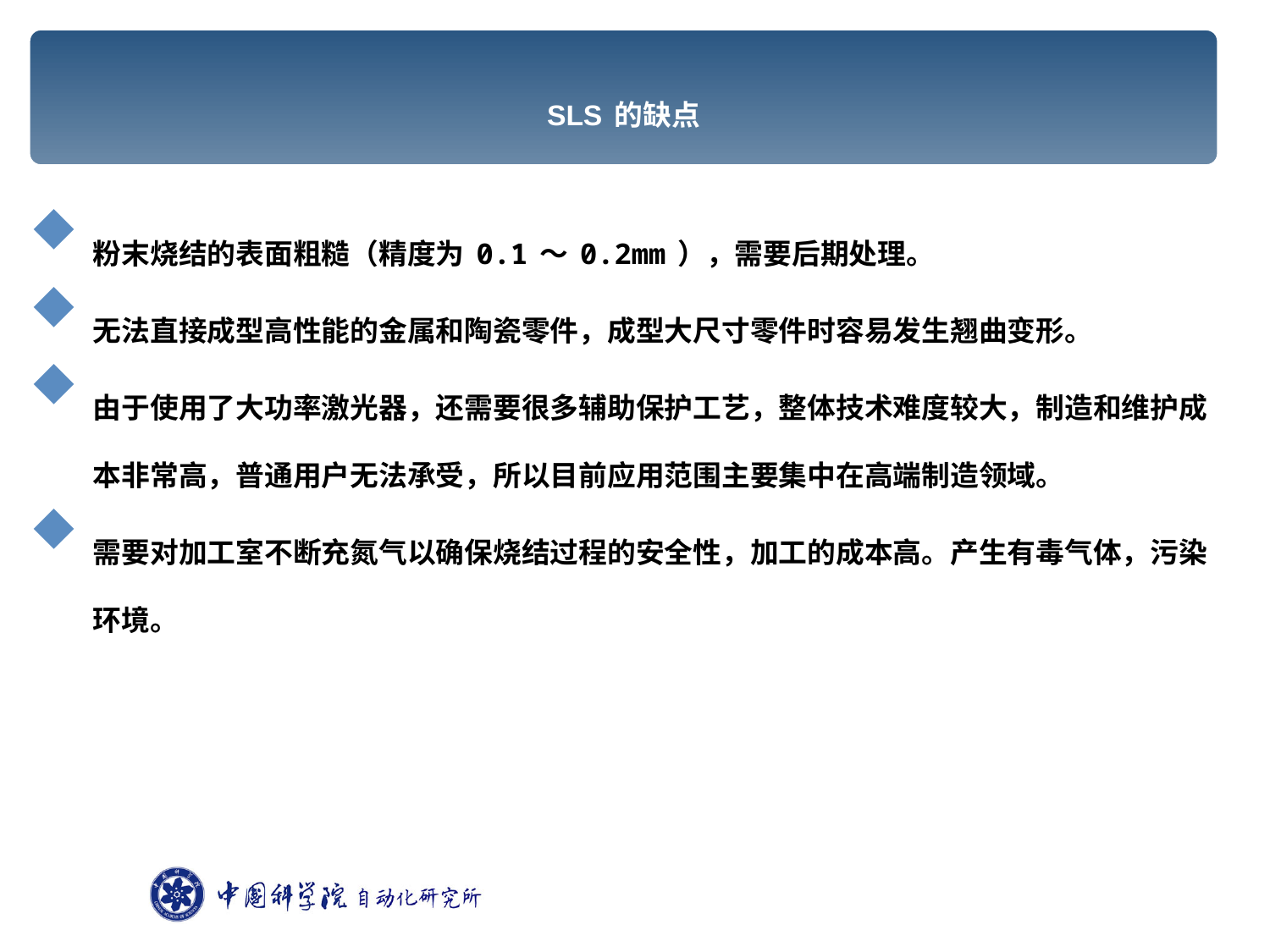

SLS的缺点
粉末烧结的表面粗糙（精度为0.1～0.2mm），需要后期处理。
无法直接成型高性能的金属和陶瓷零件，成型大尺寸零件时容易发生翘曲变形。
由于使用了大功率激光器，还需要很多辅助保护工艺，整体技术难度较大，制造和维护成本非常高，普通用户无法承受，所以目前应用范围主要集中在高端制造领域。
需要对加工室不断充氮气以确保烧结过程的安全性，加工的成本高。产生有毒气体，污染环境。